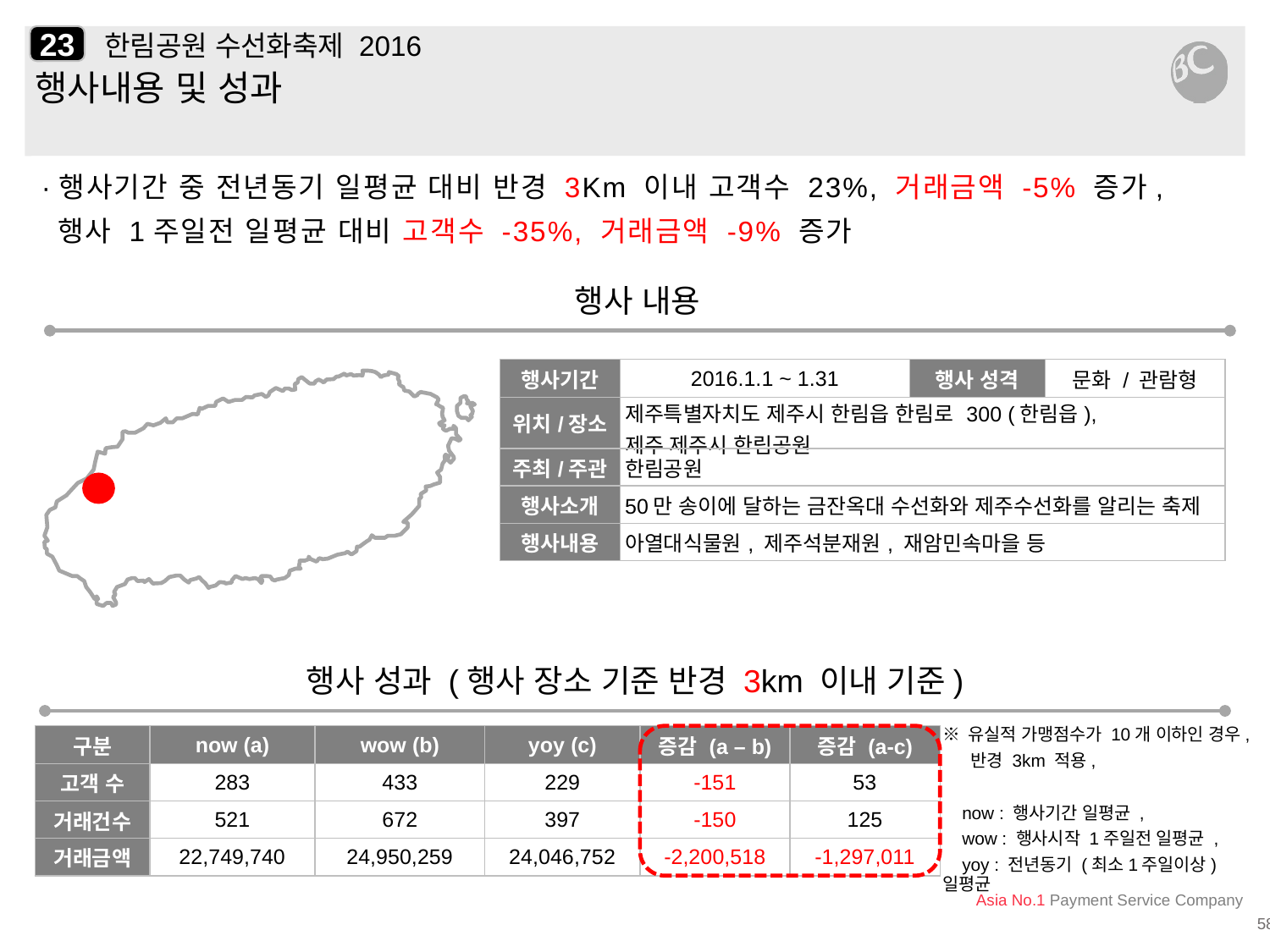

23
# 한림공원 수선화축제 2016
행사내용 및 성과
·행사기간 중 전년동기 일평균 대비 반경 3Km 이내 고객수 23%, 거래금액 -5% 증가,
 행사 1주일전 일평균 대비 고객수 -35%, 거래금액 -9% 증가
행사 내용
| 행사기간 | 2016.1.1 ~ 1.31 | 행사 성격 | 문화 / 관람형 |
| --- | --- | --- | --- |
| 위치/장소 | 제주특별자치도 제주시 한림읍 한림로 300 (한림읍), 제주 제주시 한림공원 |  |  |
| 주최/주관 | 한림공원 |  |  |
| 행사소개 | 50만 송이에 달하는 금잔옥대 수선화와 제주수선화를 알리는 축제 |  |  |
| 행사내용 | 아열대식물원, 제주석분재원, 재암민속마을 등 |  |  |

행사 성과 (행사 장소 기준 반경 3km 이내 기준)
| 구분 | now (a) | wow (b) | yoy (c) | 증감 (a – b) | 증감 (a-c) |
| --- | --- | --- | --- | --- | --- |
| 고객 수 | 283 | 433 | 229 | -151 | 53 |
| 거래건수 | 521 | 672 | 397 | -150 | 125 |
| 거래금액 | 22,749,740 | 24,950,259 | 24,046,752 | -2,200,518 | -1,297,011 |

※ 유실적 가맹점수가 10개 이하인 경우,
     반경 3km 적용,

    now : 행사기간 일평균 ,
    wow : 행사시작 1주일전 일평균 ,
    yoy : 전년동기 (최소1주일이상) 일평균